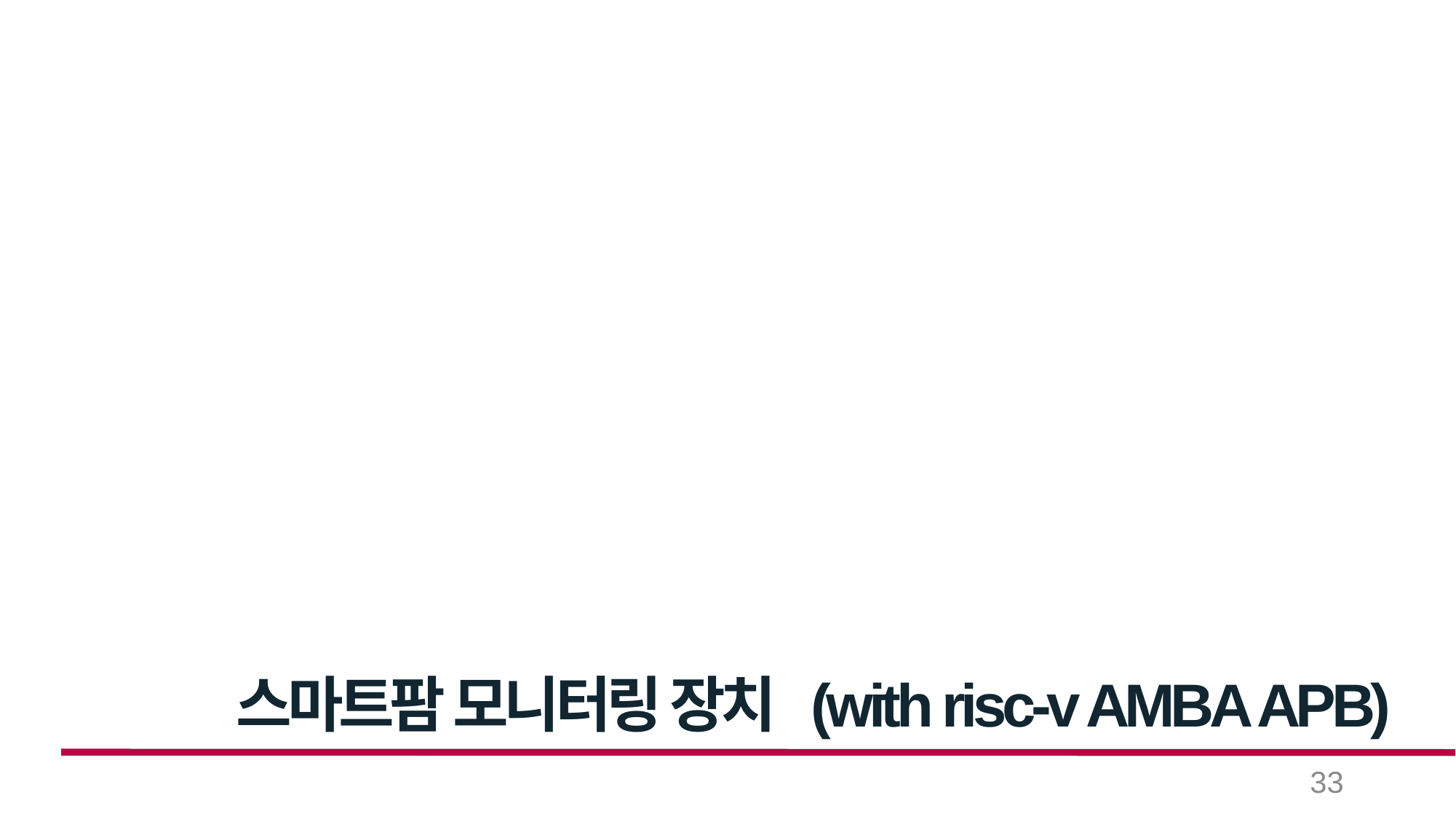

스마트팜 모니터링 장치 (with risc-v AMBA APB)
33